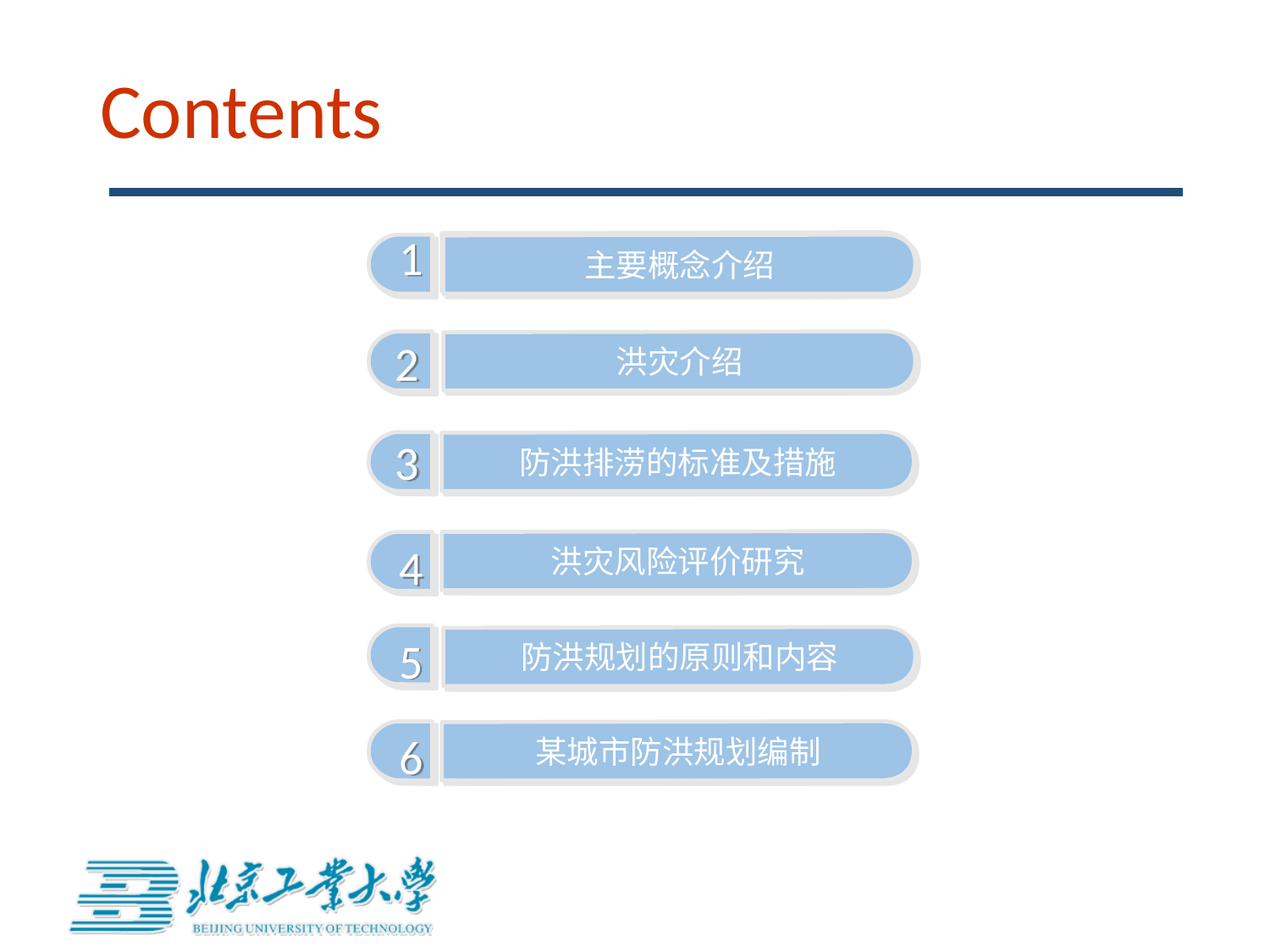

# Contents
1

主要概念介绍
2

洪灾介绍
3

防洪排涝的标准及措施
洪灾风险评价研究
4

5

防洪规划的原则和内容
6

某城市防洪规划编制